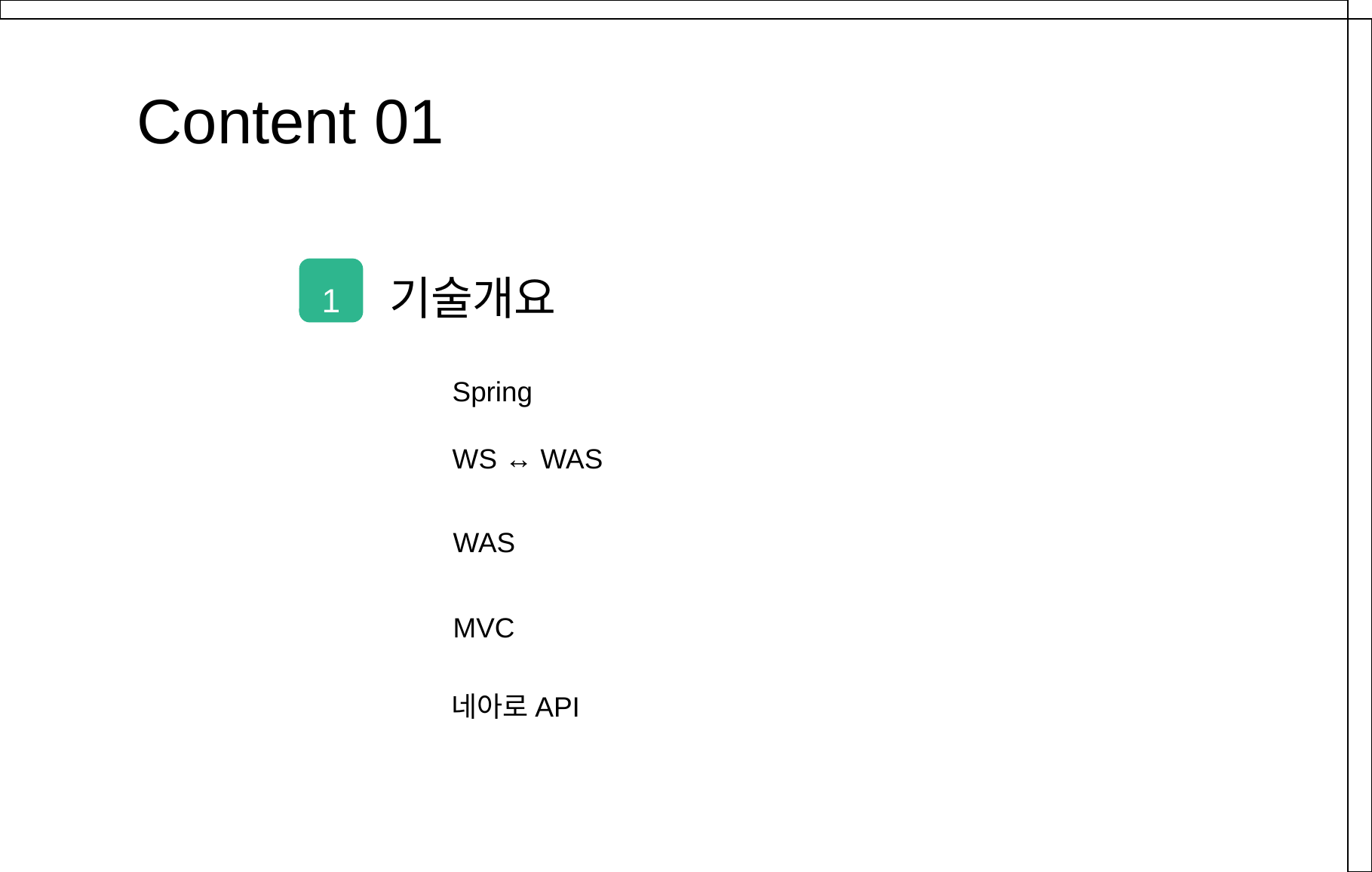

Content 01
기술개요
1

Spring
WS ↔ WAS

WAS
MVC
네아로API